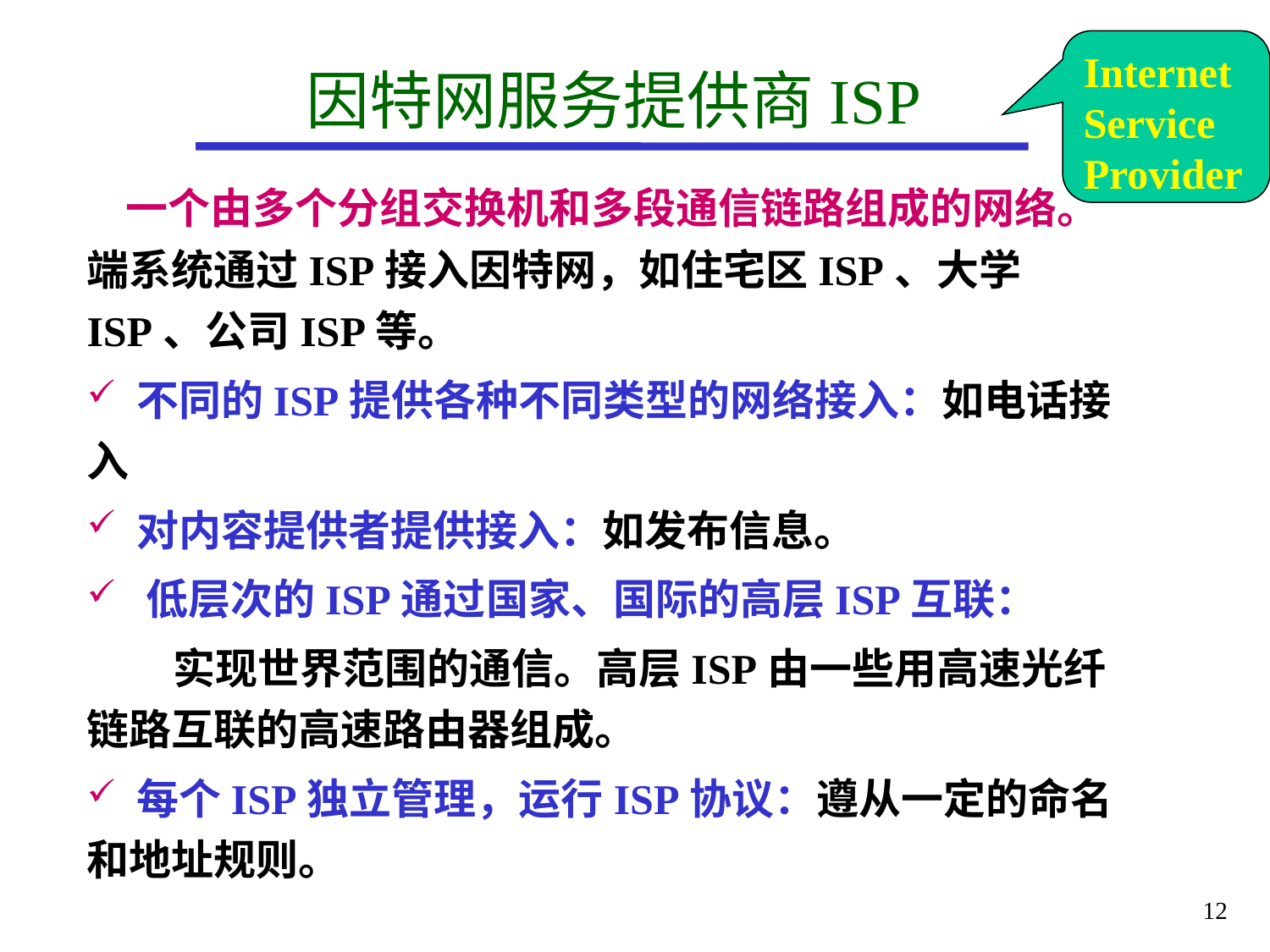

# 因特网服务提供商ISP
Internet  Service  Provider
   一个由多个分组交换机和多段通信链路组成的网络。 端系统通过ISP接入因特网，如住宅区ISP、大学ISP、公司ISP等。
 不同的ISP提供各种不同类型的网络接入：如电话接入
 对内容提供者提供接入：如发布信息。
  低层次的ISP通过国家、国际的高层ISP互联：
        实现世界范围的通信。高层ISP由一些用高速光纤链路互联的高速路由器组成。
 每个ISP独立管理，运行ISP协议：遵从一定的命名和地址规则。
12